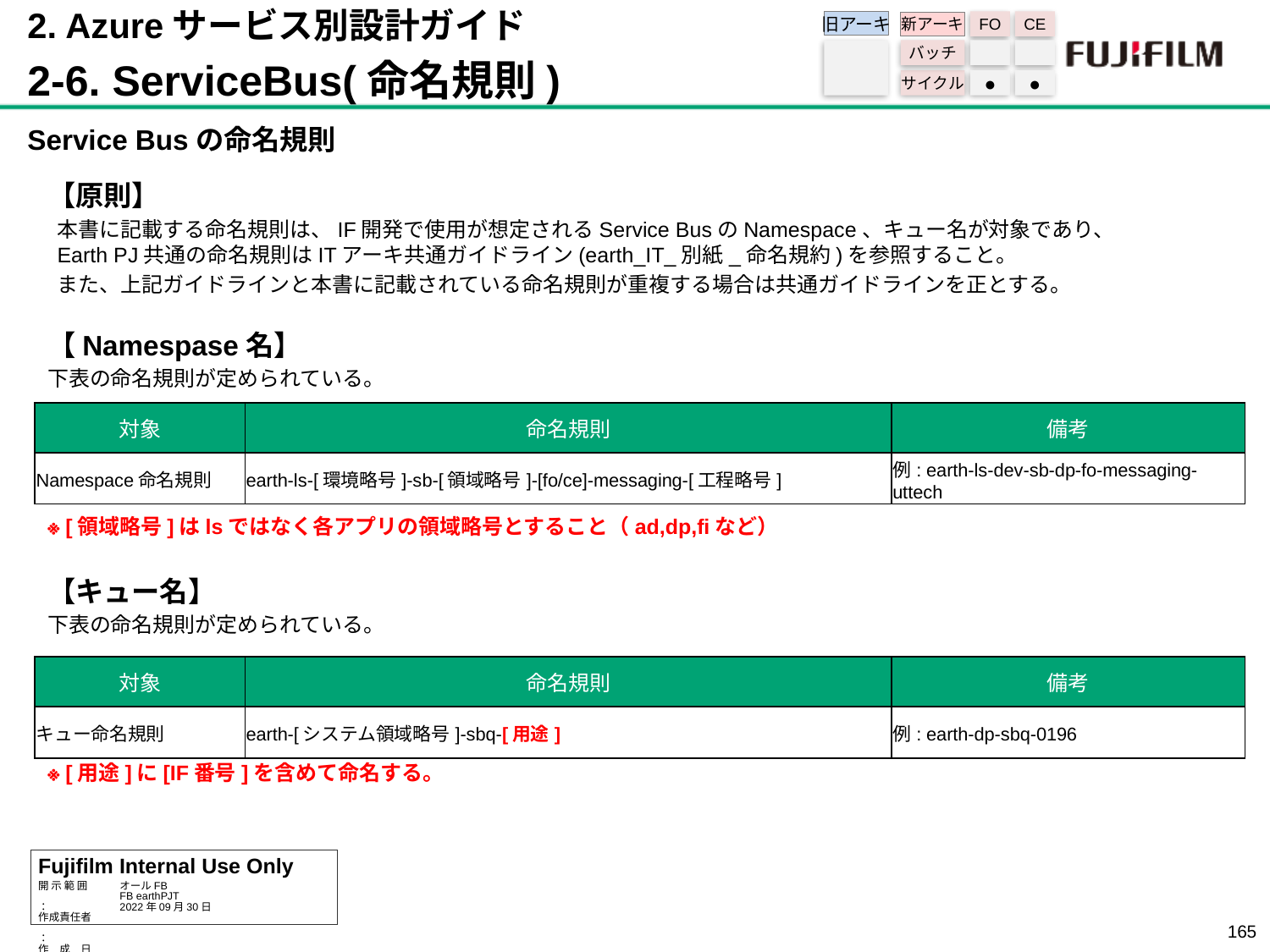

2. Azureサービス別設計ガイド
2-6. ServiceBus(命名規則)
旧アーキ
FO
CE
新アーキ
バッチ

サイクル
●
●

Service Busの命名規則
【原則】
 本書に記載する命名規則は、IF開発で使用が想定されるService BusのNamespace、キュー名が対象であり、
 Earth PJ共通の命名規則はITアーキ共通ガイドライン(earth_IT_別紙_命名規約)を参照すること。
 また、上記ガイドラインと本書に記載されている命名規則が重複する場合は共通ガイドラインを正とする。
【Namespase名】
下表の命名規則が定められている。

※[領域略号]はlsではなく各アプリの領域略号とすること（ad,dp,fiなど）

【キュー名】
下表の命名規則が定められている。

※[用途]に[IF番号]を含めて命名する。
| 対象 | 命名規則 | 備考 |
| --- | --- | --- |
| Namespace命名規則 | earth-ls-[環境略号]-sb-[領域略号]-[fo/ce]-messaging-[工程略号] | 例: earth-ls-dev-sb-dp-fo-messaging-uttech |
| 対象 | 命名規則 | 備考 |
| --- | --- | --- |
| キュー命名規則 | earth-[システム領域略号]-sbq-[用途] | 例: earth-dp-sbq-0196 |
165